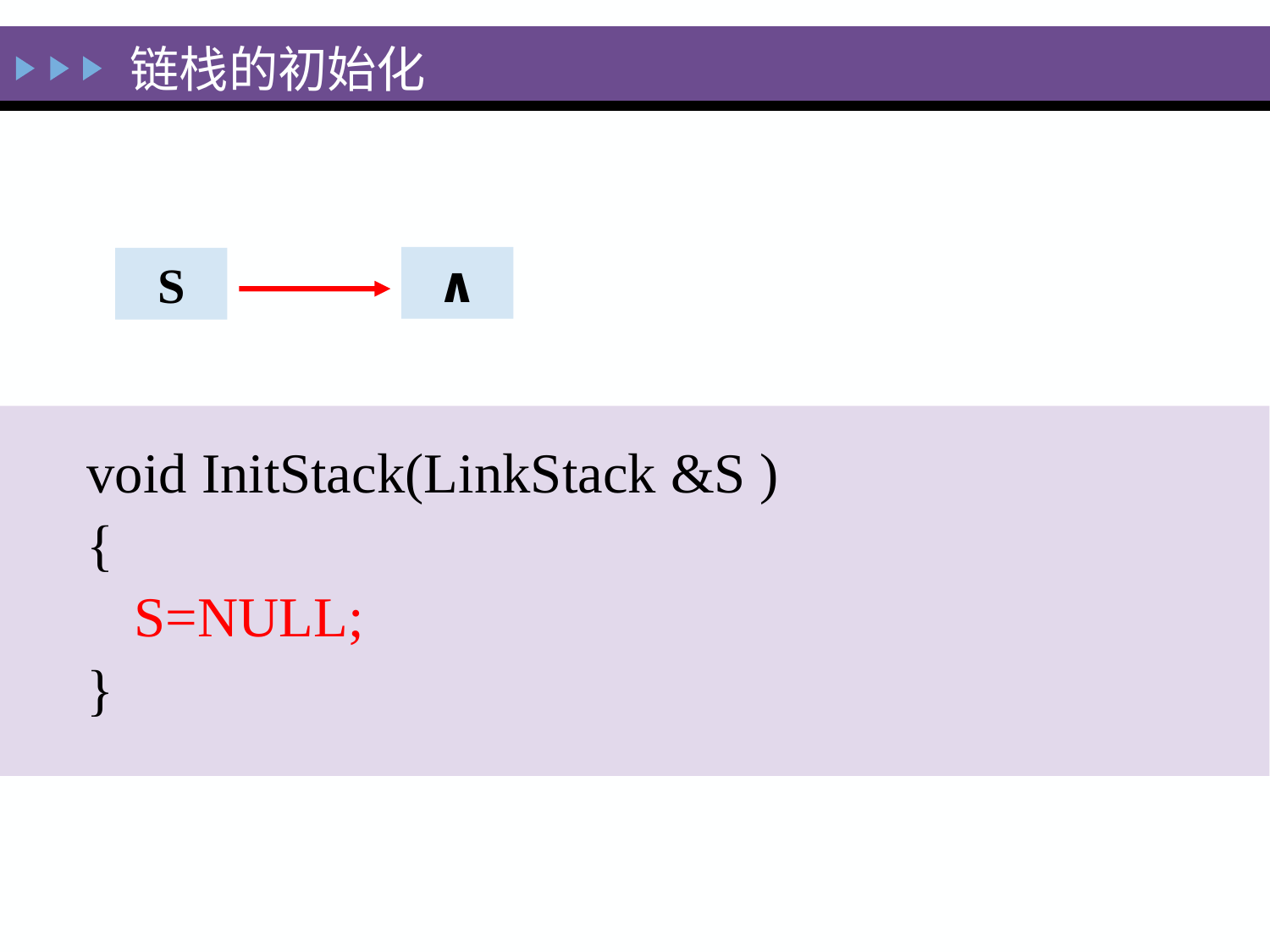

# 链栈的初始化
∧
S

void InitStack(LinkStack &S )
{
	S=NULL;
}